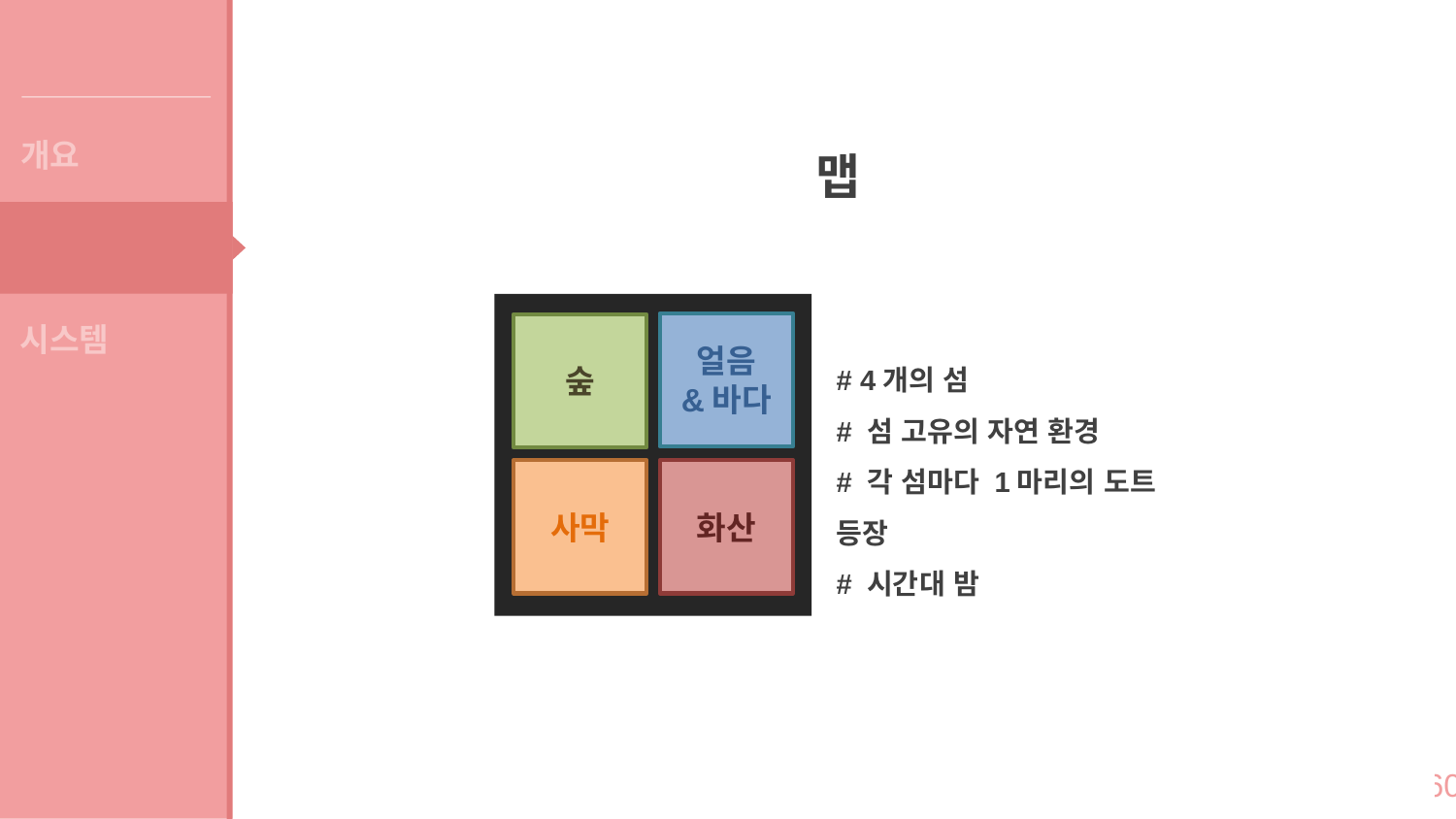

게임 소개

개요
맵

컨셉

얼음
&바다
숲
시스템
# 4개의 섬
# 섬 고유의 자연 환경
# 각 섬마다 1마리의 도트 등장
# 시간대 밤

사막
화산